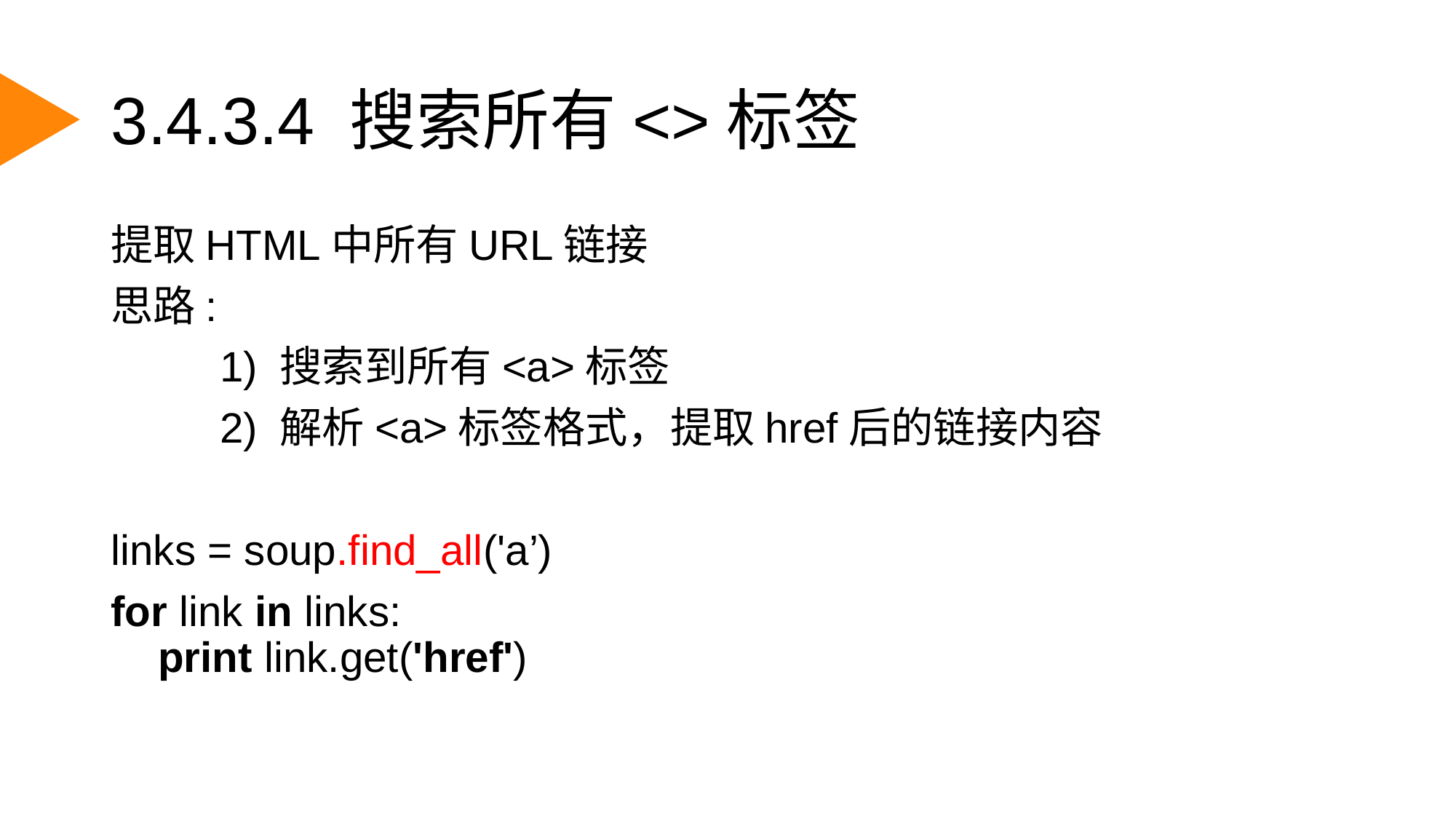

# 3.4.3.4 搜索所有<>标签

提取HTML中所有URL链接
思路:
	1) 搜索到所有<a>标签
	2) 解析<a>标签格式，提取href后的链接内容

links = soup.find_all('a’)
for link in links:
    print link.get('href')